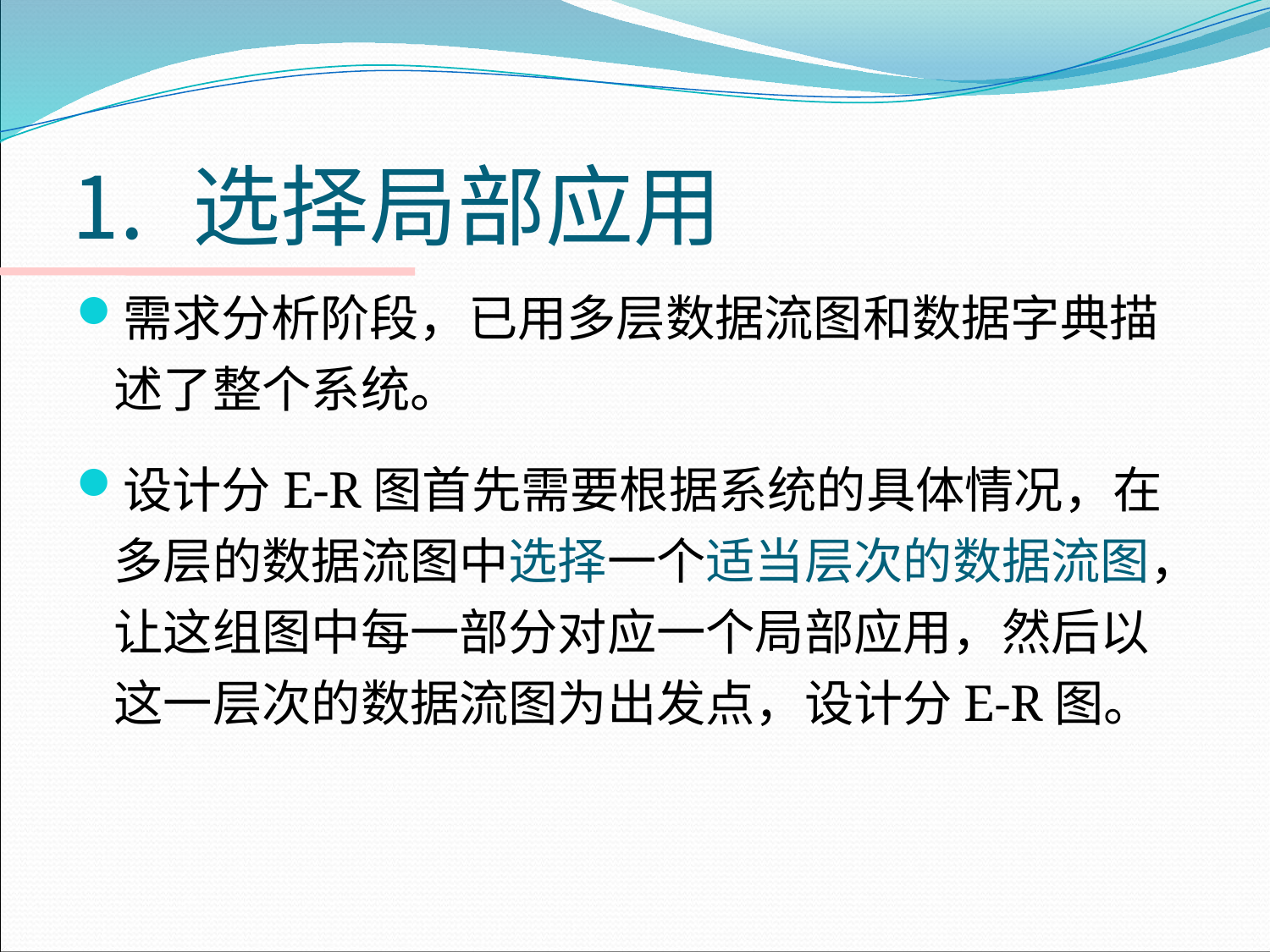

# ⒈ 选择局部应用
需求分析阶段，已用多层数据流图和数据字典描述了整个系统。
设计分E-R图首先需要根据系统的具体情况，在多层的数据流图中选择一个适当层次的数据流图，让这组图中每一部分对应一个局部应用，然后以这一层次的数据流图为出发点，设计分E-R图。

715